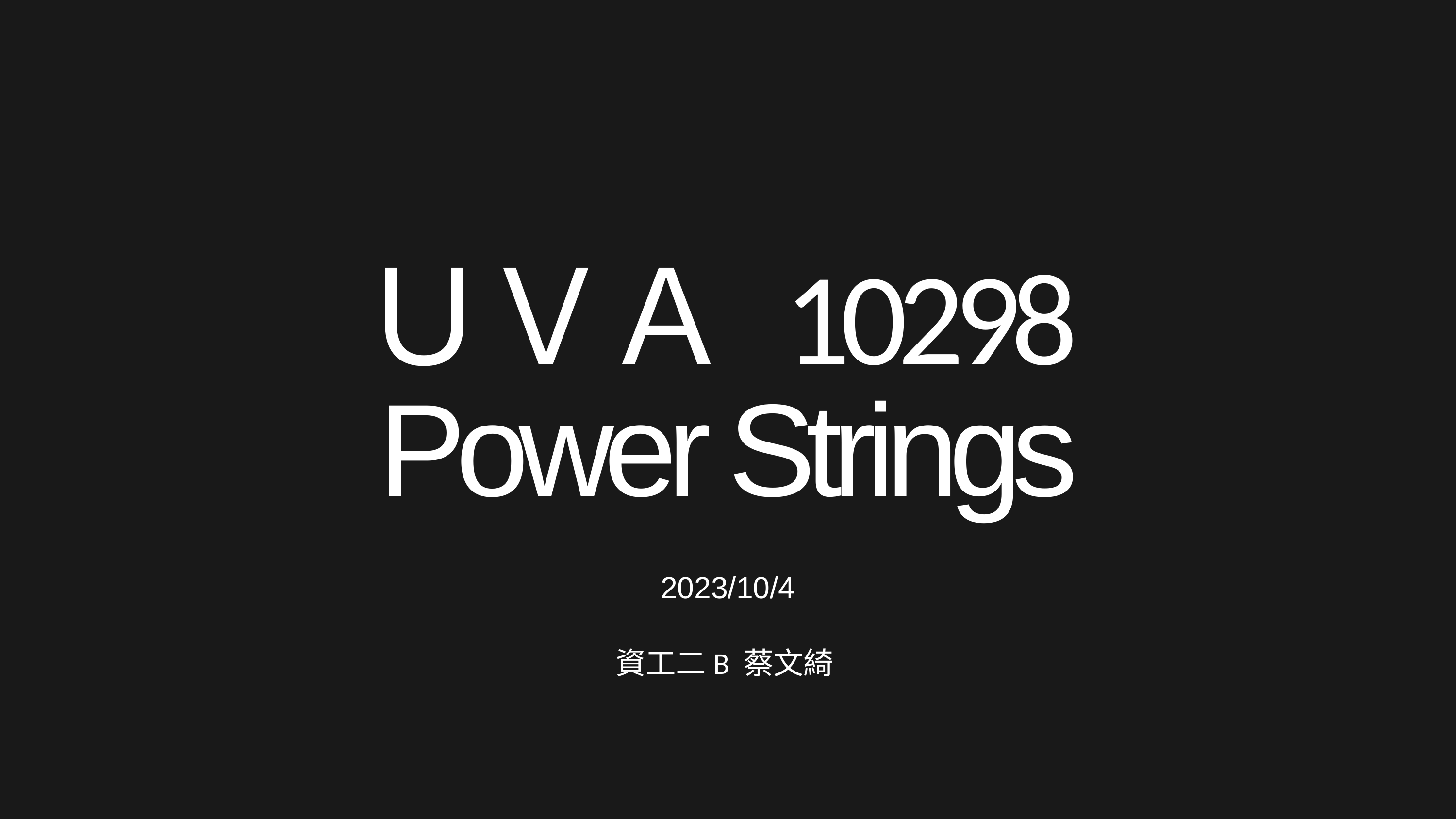

ＵＶＡ 10298
Power Strings
2023/10/4
資工二B 蔡文綺